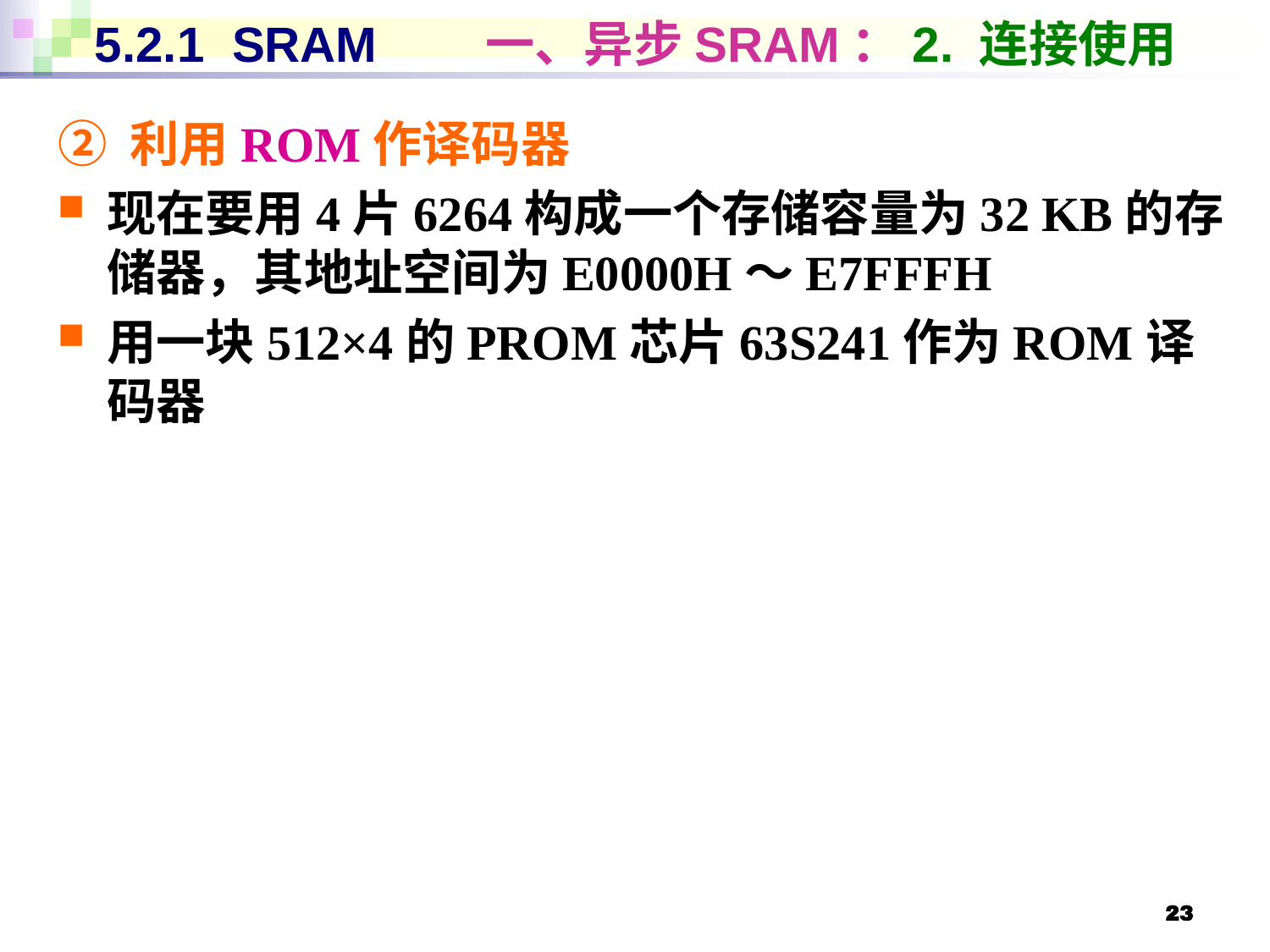

# 5.2.1  SRAM       一、异步SRAM：2. 连接使用
② 利用ROM作译码器
现在要用4片6264构成一个存储容量为32 KB的存储器，其地址空间为E0000H～E7FFFH
用一块512×4的PROM芯片63S241作为ROM译码器
23